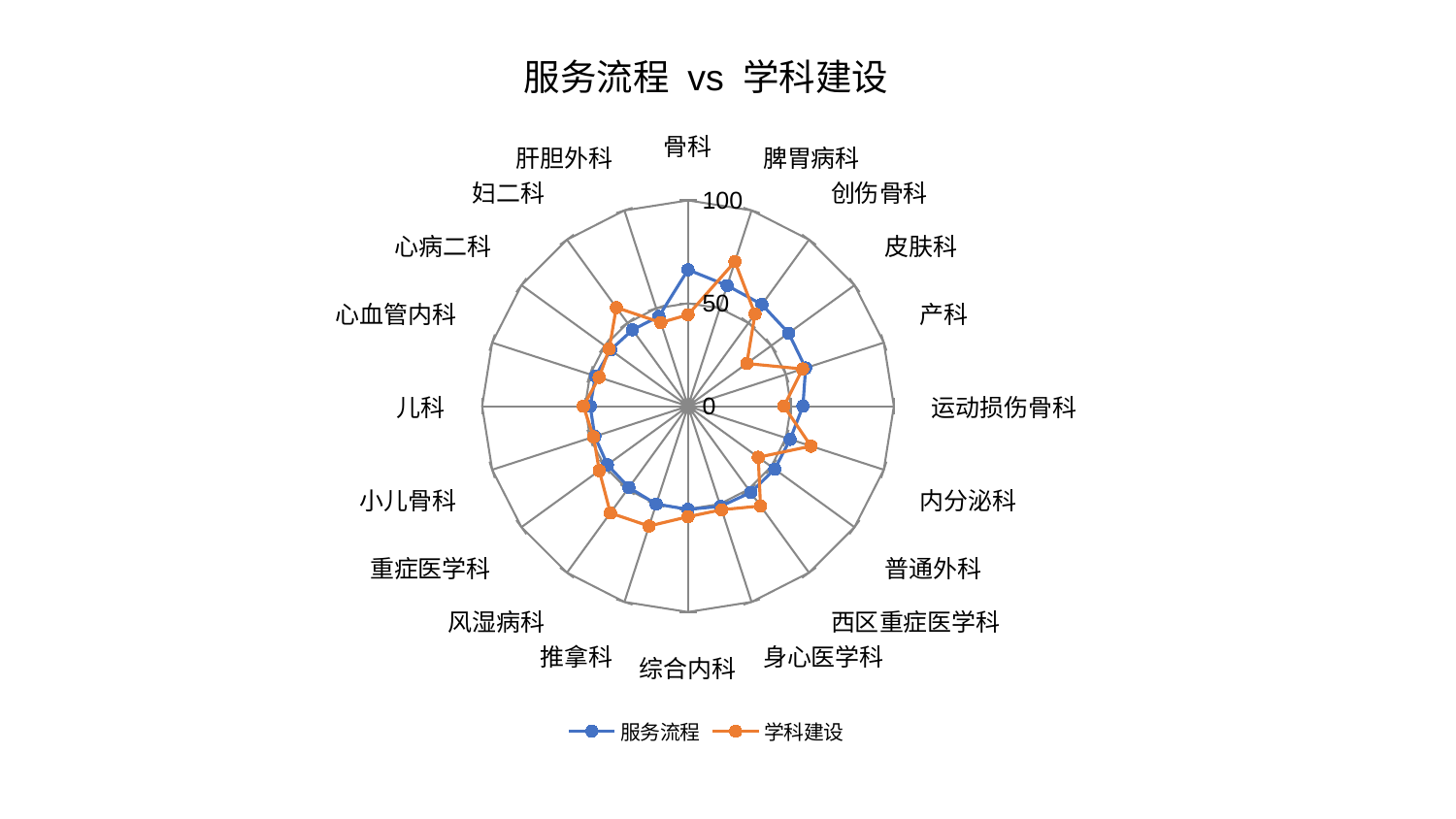

### Chart: 服务流程 vs 学科建设

| Category | 服务流程 | 学科建设 |
|---|---|---|
| 骨科 | 66.30180159562033 | 44.45918916001756 |
| 脾胃病科 | 61.64487113396172 | 73.85563626400693 |
| 创伤骨科 | 61.09606897801859 | 55.37766945799585 |
| 皮肤科 | 60.43302702521205 | 35.310568788493306 |
| 产科 | 60.06738861522809 | 58.55809721885897 |
| 运动损伤骨科 | 55.844911649068706 | 46.57578025691367 |
| 内分泌科 | 52.17384403949003 | 62.83586538948535 |
| 普通外科 | 52.05507773738131 | 42.20836980178239 |
| 西区重症医学科 | 51.85271448214968 | 59.950691804978575 |
| 身心医学科 | 51.19211322916492 | 52.91778516474246 |
| 综合内科 | 50.166652396087606 | 53.708885131646404 |
| 推拿科 | 50.01686283788367 | 61.26240218402257 |
| 风湿病科 | 48.84880119912903 | 64.17211381936917 |
| 重症医学科 | 48.40234934466946 | 53.281780713988944 |
| 小儿骨科 | 47.585479304727315 | 48.21799179191723 |
| 儿科 | 47.49701080315143 | 50.807574686892444 |
| 心血管内科 | 47.2544057336297 | 45.385678550129725 |
| 心病二科 | 46.48539897843852 | 47.289739829583226 |
| 妇二科 | 45.8877167007347 | 59.26066471385432 |
| 肝胆外科 | 45.82779008324602 | 42.712586906376245 |
59